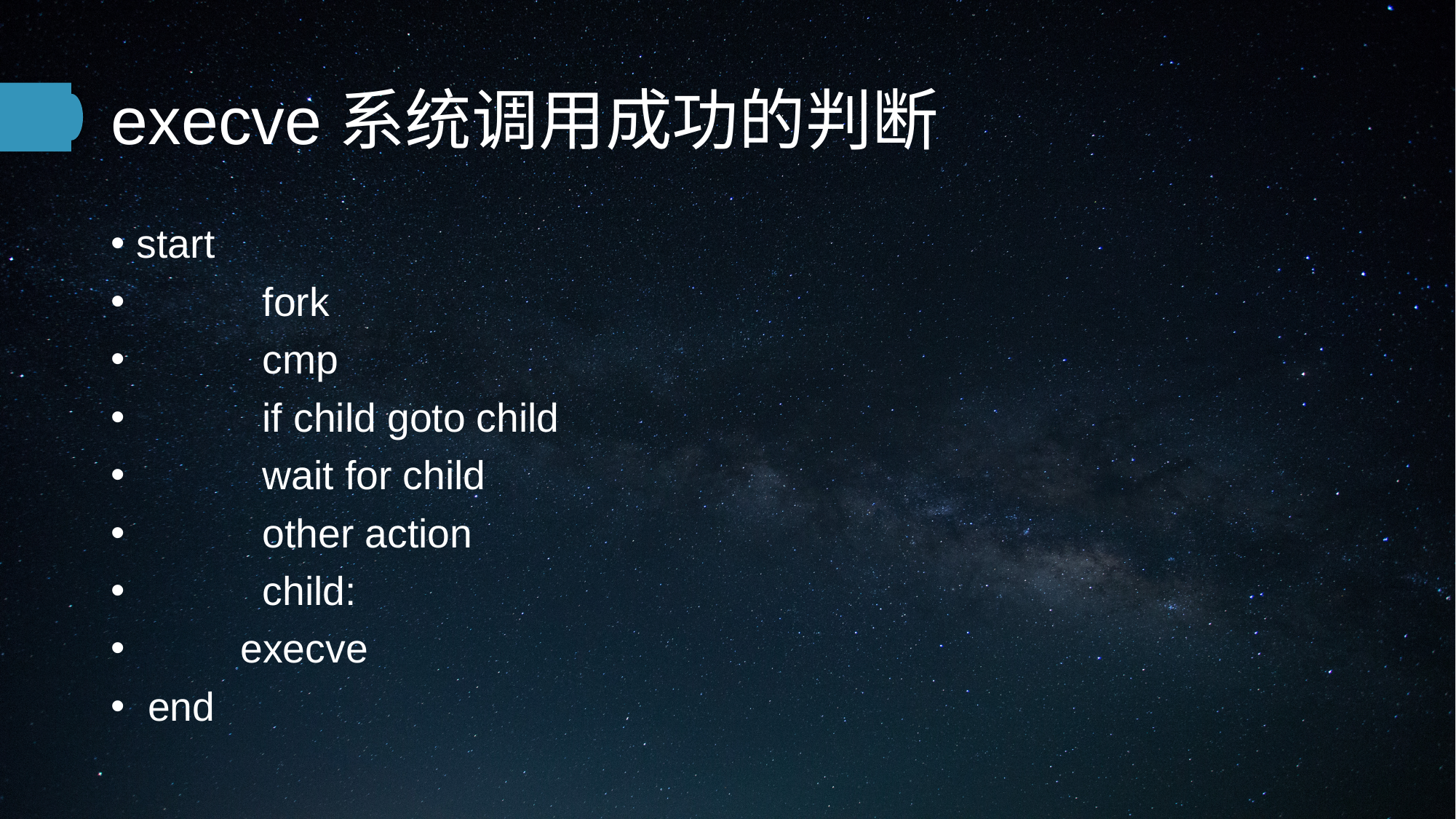

# execve系统调用成功的判断
start
    	  fork
    	  cmp
    	  if child goto child
    	  wait for child
    	  other action
    	  child:
    		execve
 end